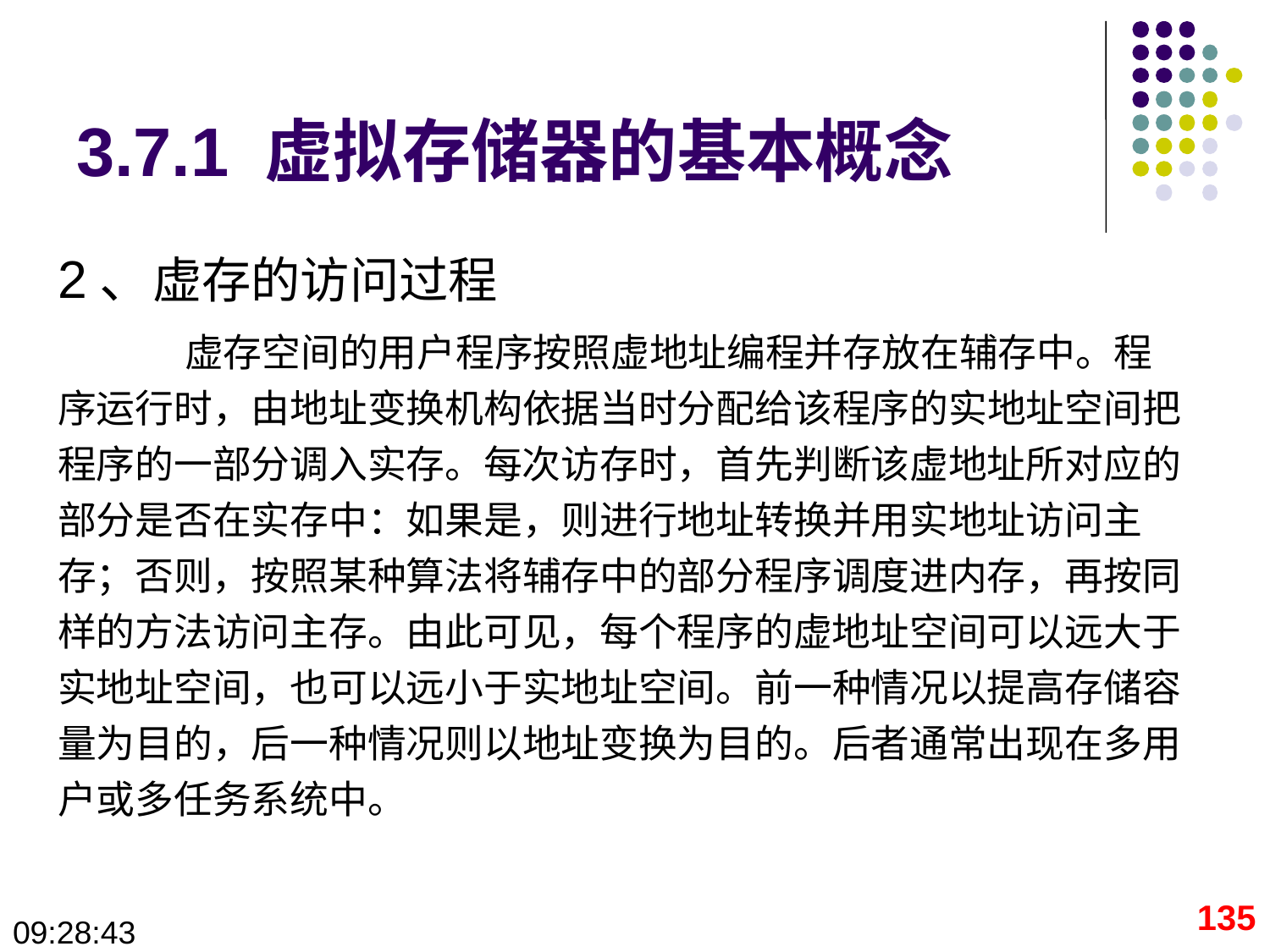

# 3.7.1 虚拟存储器的基本概念
2、虚存的访问过程
	虚存空间的用户程序按照虚地址编程并存放在辅存中。程序运行时，由地址变换机构依据当时分配给该程序的实地址空间把程序的一部分调入实存。每次访存时，首先判断该虚地址所对应的部分是否在实存中：如果是，则进行地址转换并用实地址访问主存；否则，按照某种算法将辅存中的部分程序调度进内存，再按同样的方法访问主存。由此可见，每个程序的虚地址空间可以远大于实地址空间，也可以远小于实地址空间。前一种情况以提高存储容量为目的，后一种情况则以地址变换为目的。后者通常出现在多用户或多任务系统中。
135
09:28:43